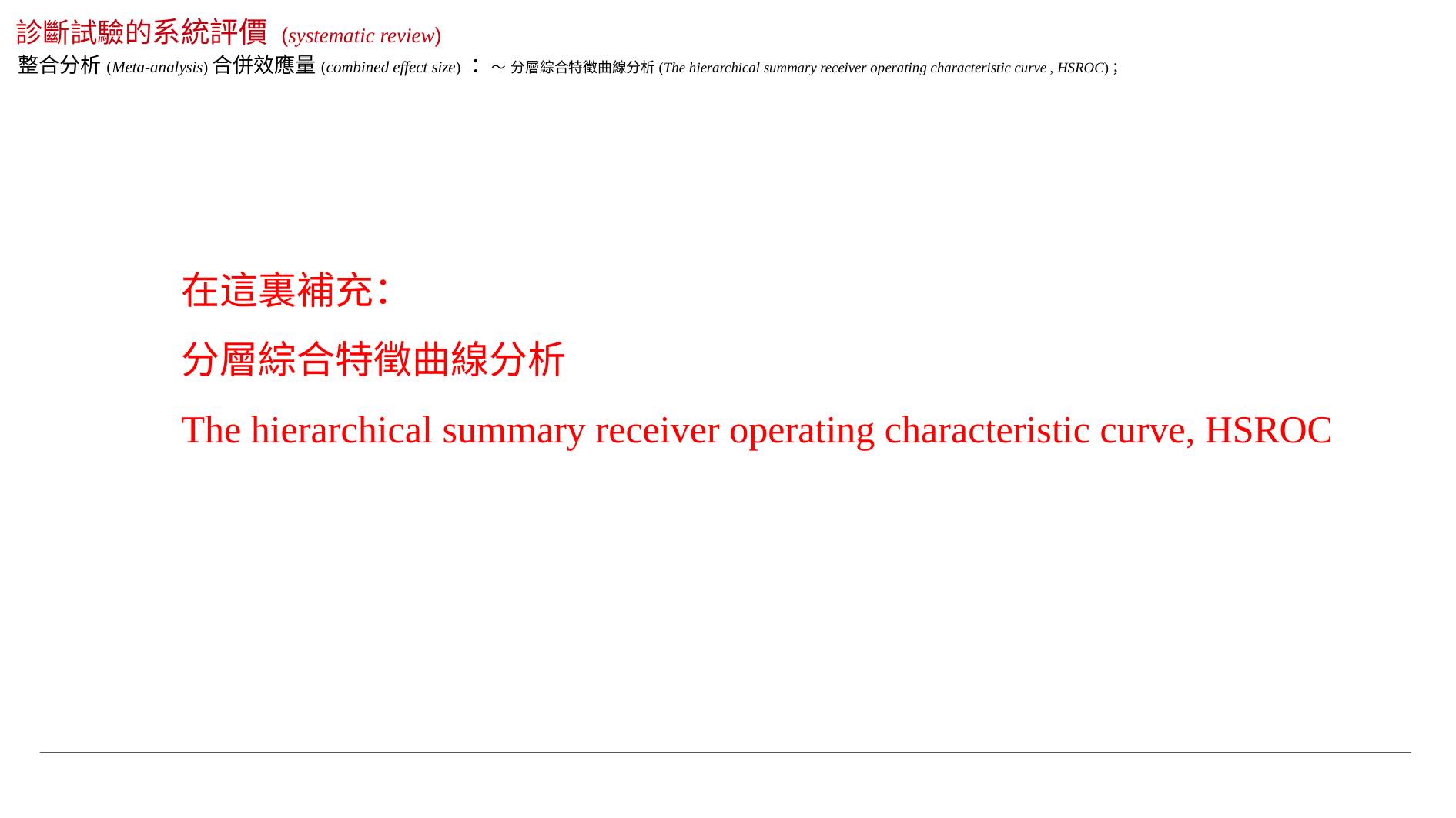

診斷試驗的系統評價 (systematic review)
整合分析(Meta-analysis)合併效應量(combined effect size) ：～ 分層綜合特徵曲線分析(The hierarchical summary receiver operating characteristic curve , HSROC)；
在這裏補充：
分層綜合特徵曲線分析
The hierarchical summary receiver operating characteristic curve, HSROC